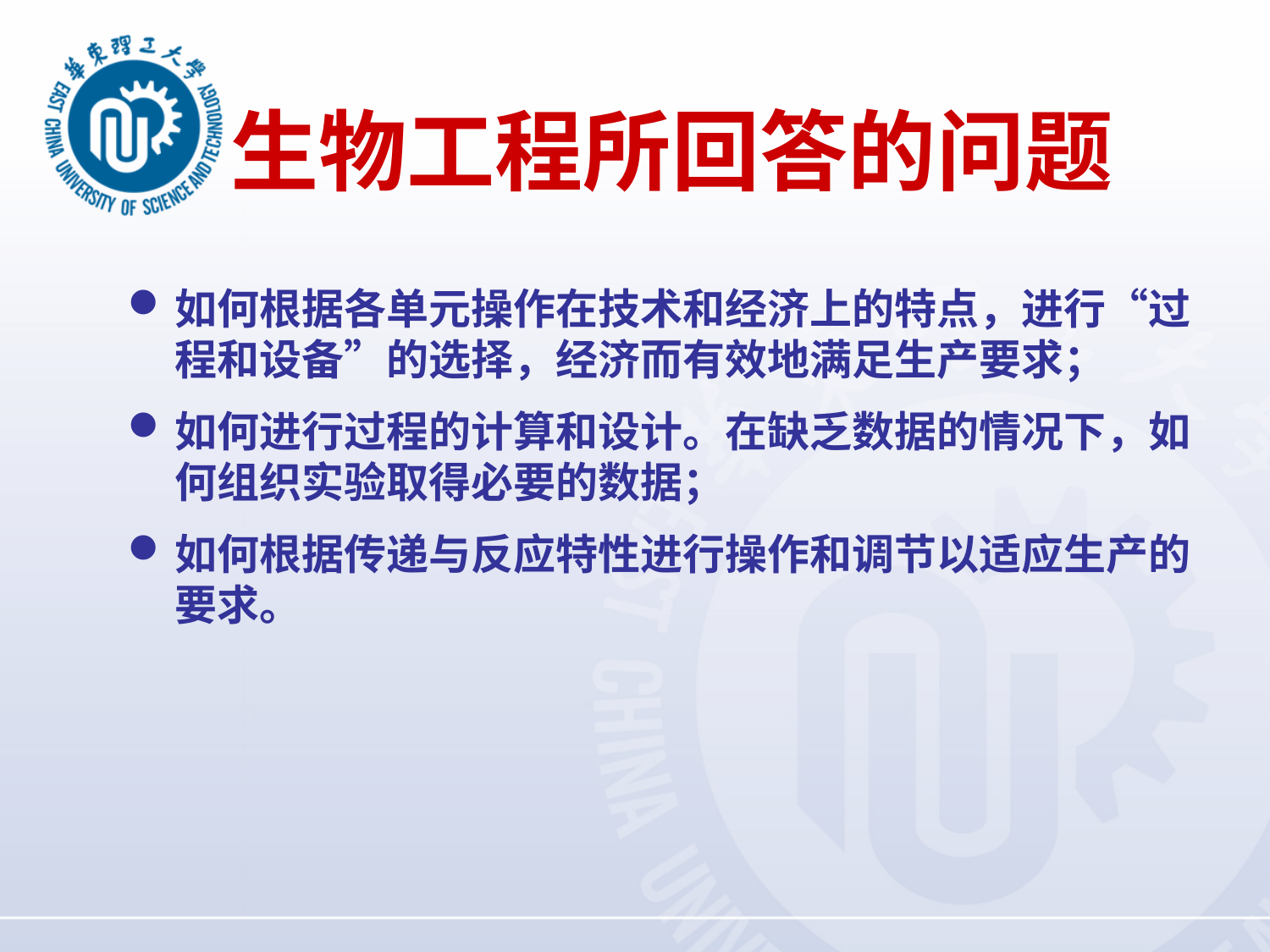

# 生物工程所回答的问题
如何根据各单元操作在技术和经济上的特点，进行“过程和设备”的选择，经济而有效地满足生产要求；
如何进行过程的计算和设计。在缺乏数据的情况下，如何组织实验取得必要的数据；
如何根据传递与反应特性进行操作和调节以适应生产的要求。